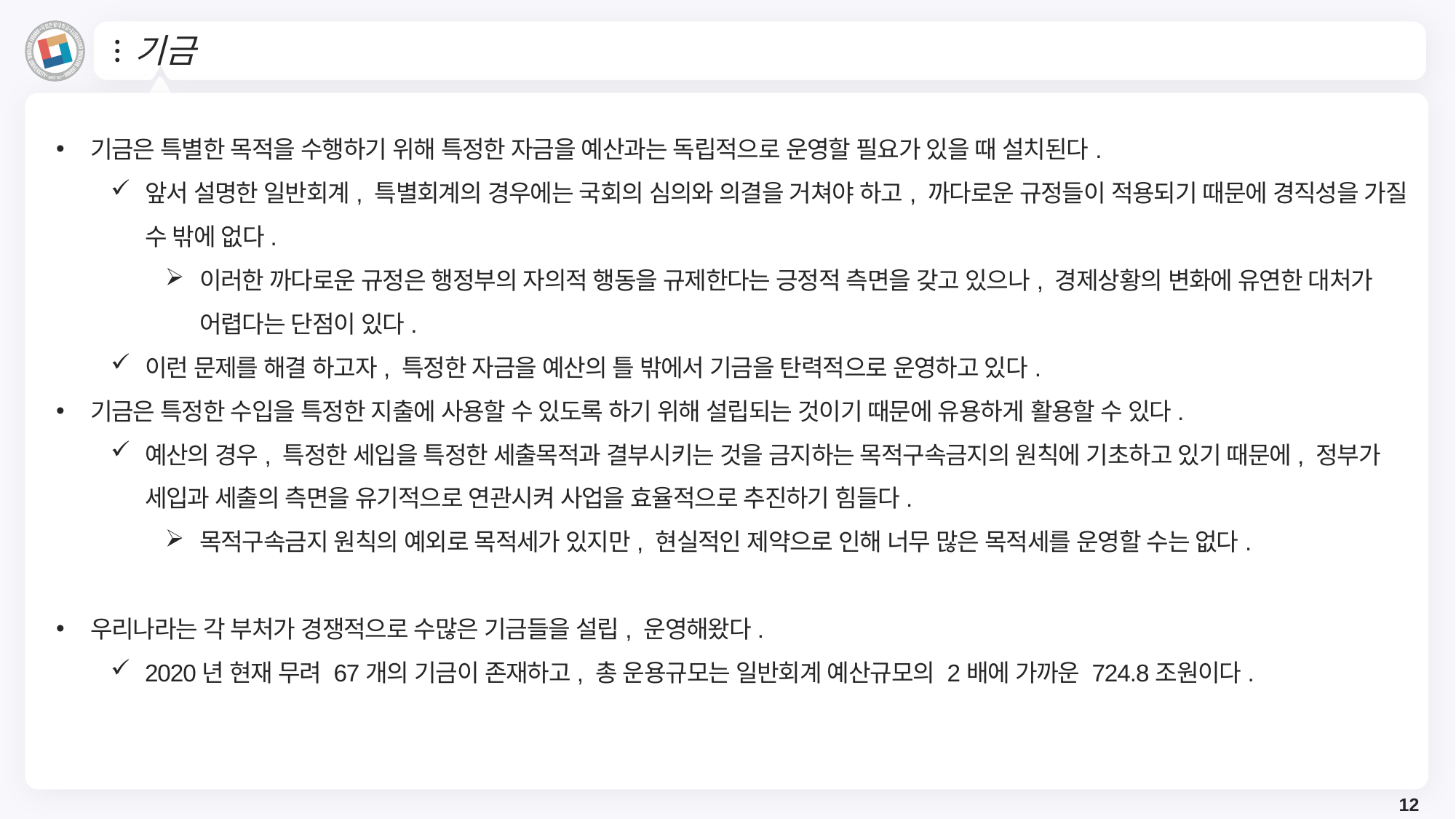

# 기금
기금은 특별한 목적을 수행하기 위해 특정한 자금을 예산과는 독립적으로 운영할 필요가 있을 때 설치된다.
앞서 설명한 일반회계, 특별회계의 경우에는 국회의 심의와 의결을 거쳐야 하고, 까다로운 규정들이 적용되기 때문에 경직성을 가질 수 밖에 없다.
이러한 까다로운 규정은 행정부의 자의적 행동을 규제한다는 긍정적 측면을 갖고 있으나, 경제상황의 변화에 유연한 대처가 어렵다는 단점이 있다.
이런 문제를 해결 하고자, 특정한 자금을 예산의 틀 밖에서 기금을 탄력적으로 운영하고 있다.
기금은 특정한 수입을 특정한 지출에 사용할 수 있도록 하기 위해 설립되는 것이기 때문에 유용하게 활용할 수 있다.
예산의 경우, 특정한 세입을 특정한 세출목적과 결부시키는 것을 금지하는 목적구속금지의 원칙에 기초하고 있기 때문에, 정부가 세입과 세출의 측면을 유기적으로 연관시켜 사업을 효율적으로 추진하기 힘들다.
목적구속금지 원칙의 예외로 목적세가 있지만, 현실적인 제약으로 인해 너무 많은 목적세를 운영할 수는 없다.

우리나라는 각 부처가 경쟁적으로 수많은 기금들을 설립, 운영해왔다.
2020년 현재 무려 67개의 기금이 존재하고, 총 운용규모는 일반회계 예산규모의 2배에 가까운 724.8조원이다.
12